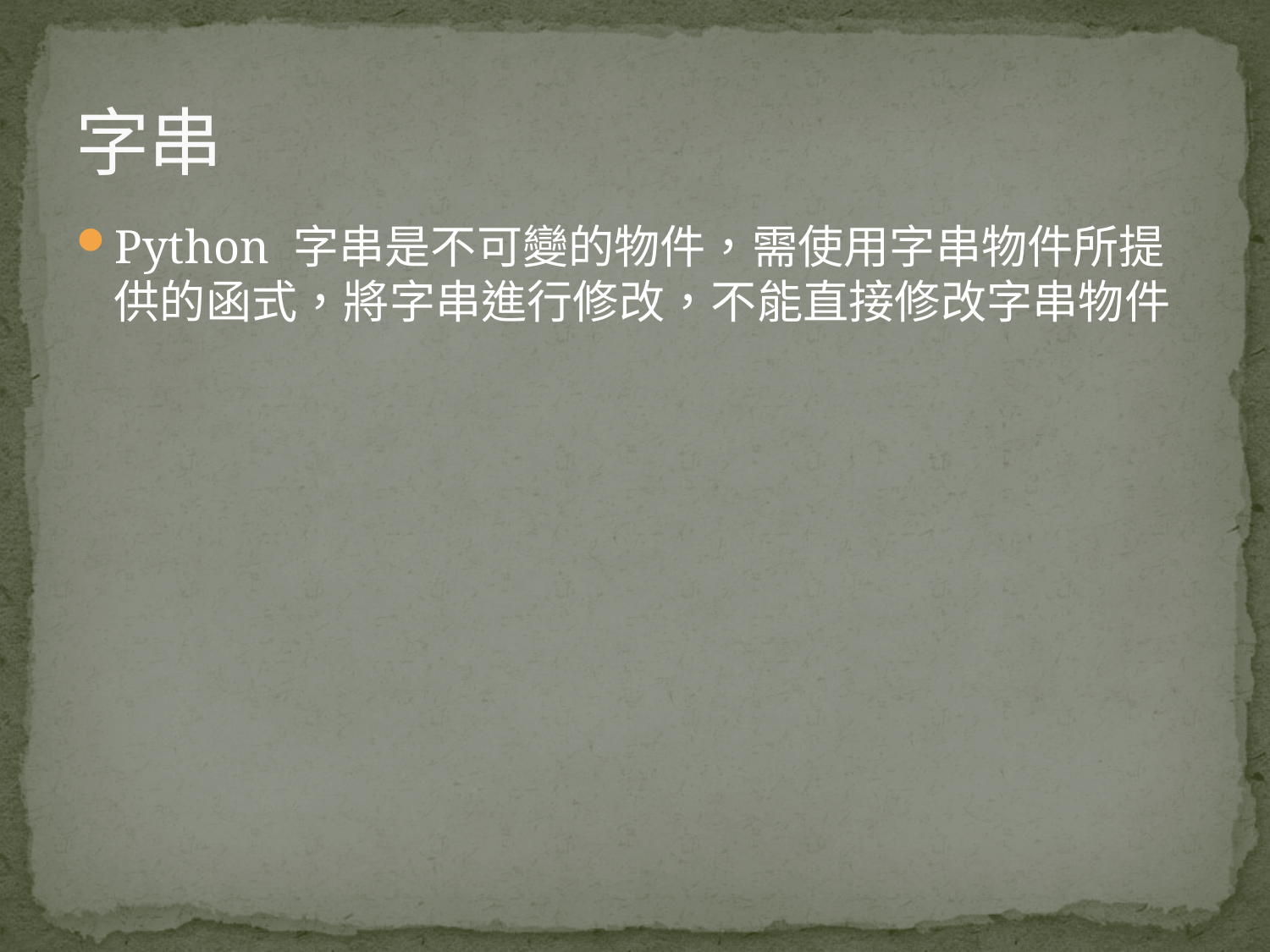

# 字串
Python 字串是不可變的物件，需使用字串物件所提供的函式，將字串進行修改，不能直接修改字串物件
21